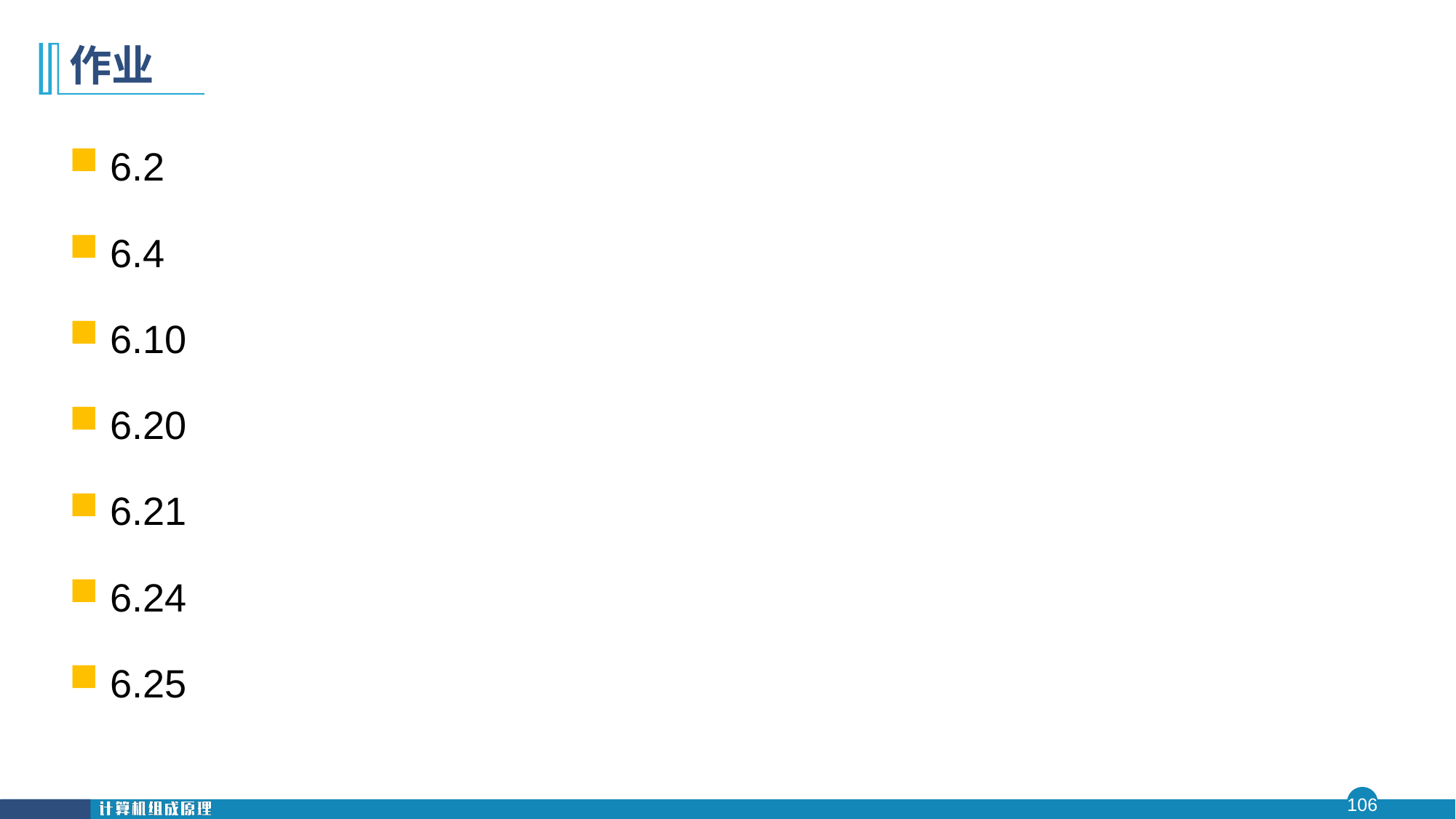

# 作业
6.2
6.4
6.10
6.20
6.21
6.24
6.25